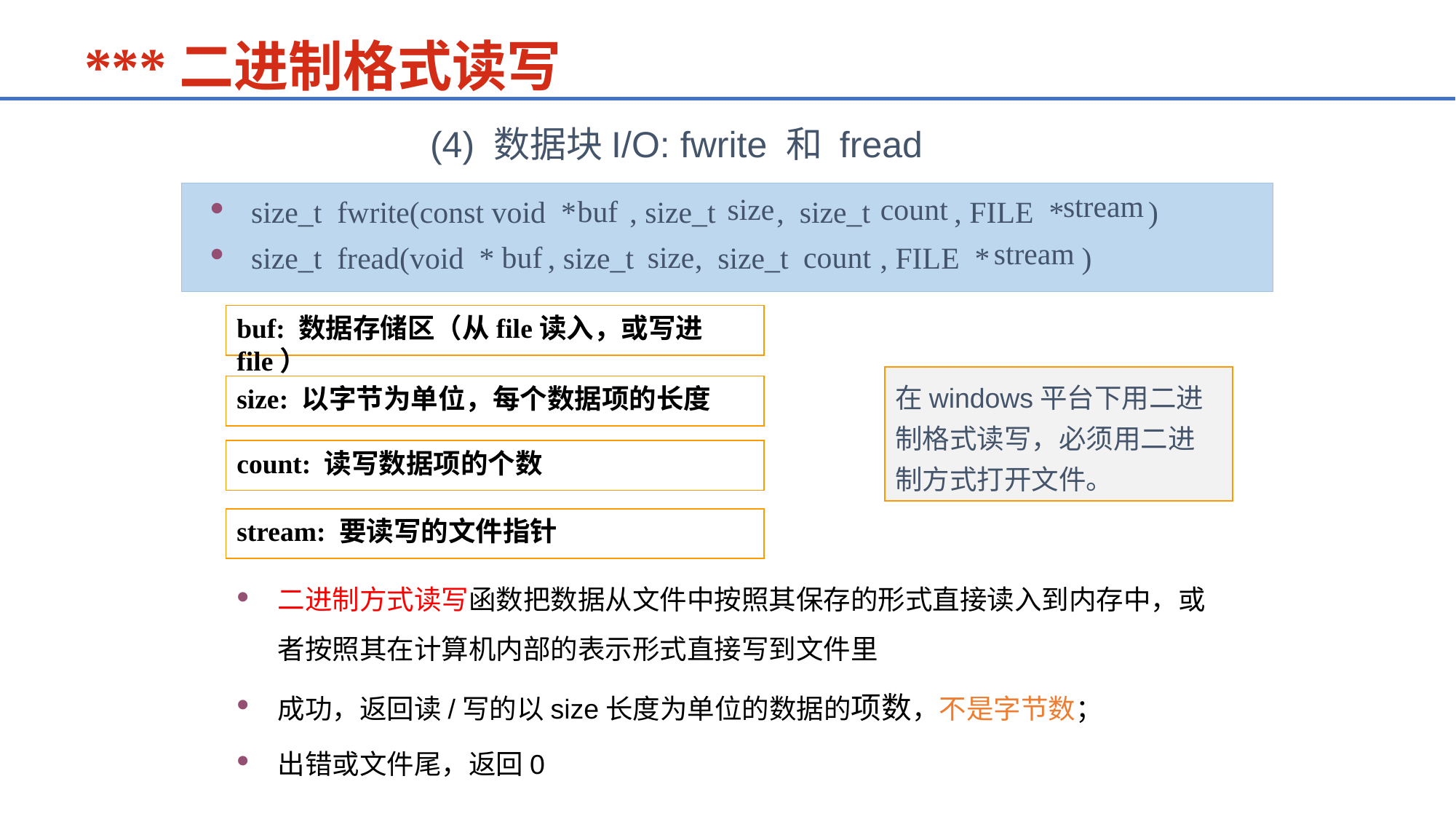

***二进制格式读写
 (4) 数据块I/O: fwrite 和 fread
stream

size_t  fwrite(const void  *       , size_t        ,  size_t           , FILE  *           )
size_t  fread(void  *       , size_t        ,  size_t            , FILE  *            )

size
count
buf
stream
count
buf
size
buf: 数据存储区（从file读入，或写进file）

在windows平台下用二进制格式读写，必须用二进制方式打开文件。
size: 以字节为单位，每个数据项的长度
count: 读写数据项的个数
stream: 要读写的文件指针
二进制方式读写函数把数据从文件中按照其保存的形式直接读入到内存中，或者按照其在计算机内部的表示形式直接写到文件里
成功，返回读/写的以size长度为单位的数据的项数，不是字节数；
出错或文件尾，返回0